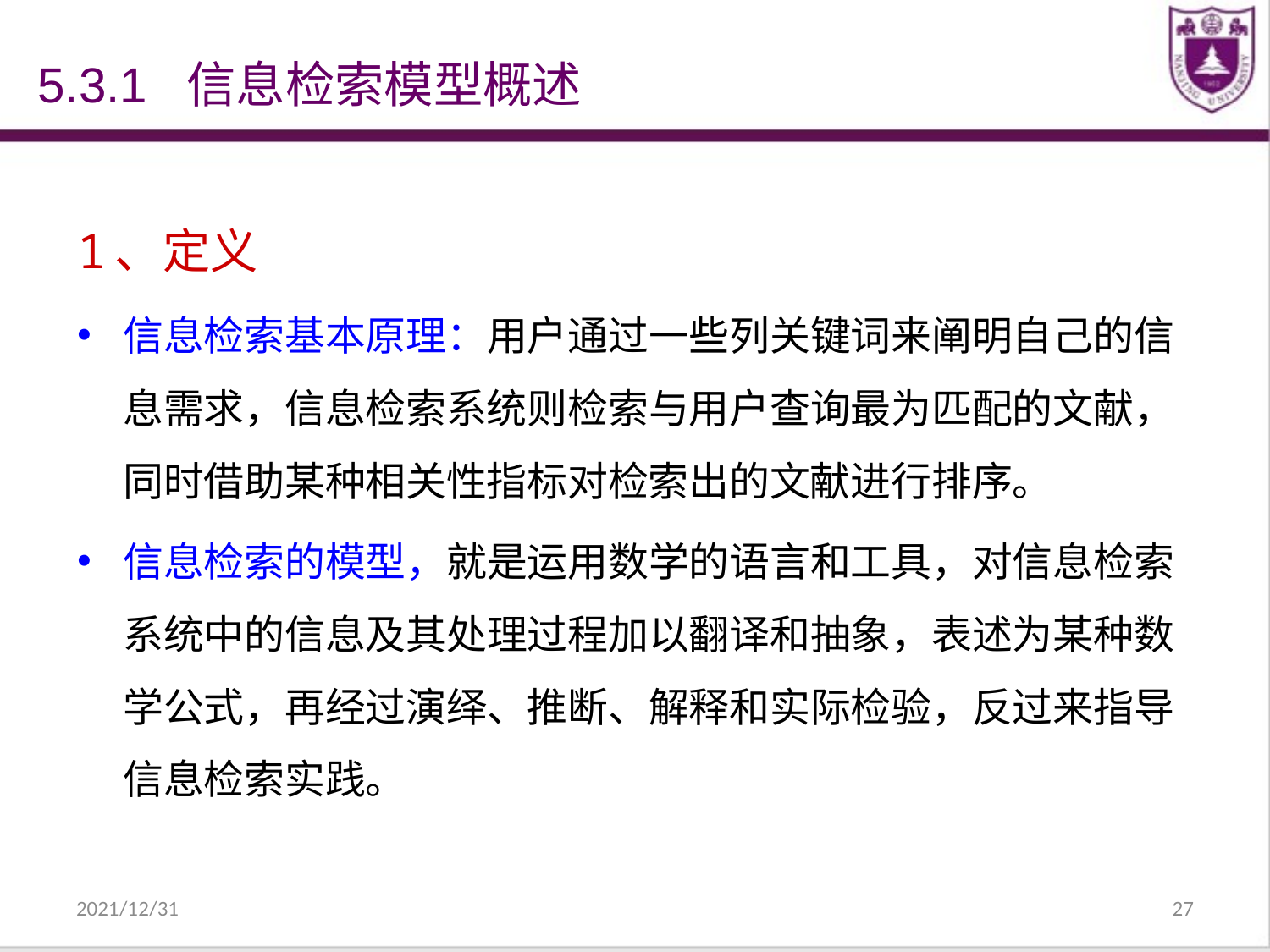

# 5.3.1  信息检索模型概述
1、定义
信息检索基本原理：用户通过一些列关键词来阐明自己的信息需求，信息检索系统则检索与用户查询最为匹配的文献，同时借助某种相关性指标对检索出的文献进行排序。
信息检索的模型，就是运用数学的语言和工具，对信息检索系统中的信息及其处理过程加以翻译和抽象，表述为某种数学公式，再经过演绎、推断、解释和实际检验，反过来指导信息检索实践。

2021/12/31
27